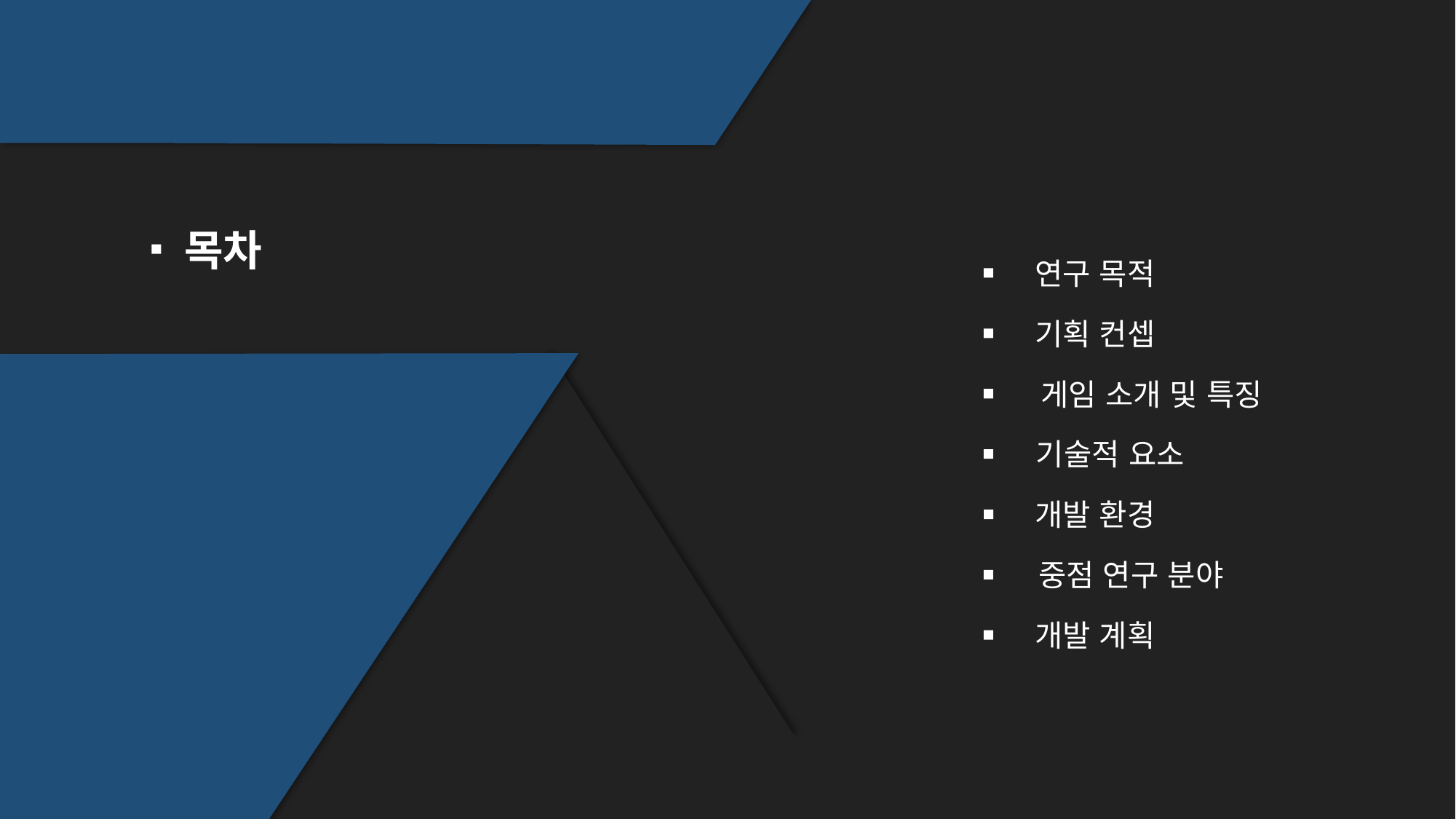

목차

연구 목적

기획 컨셉

게임 소개 및 특징

기술적 요소

개발 환경

중점 연구 분야

개발 계획